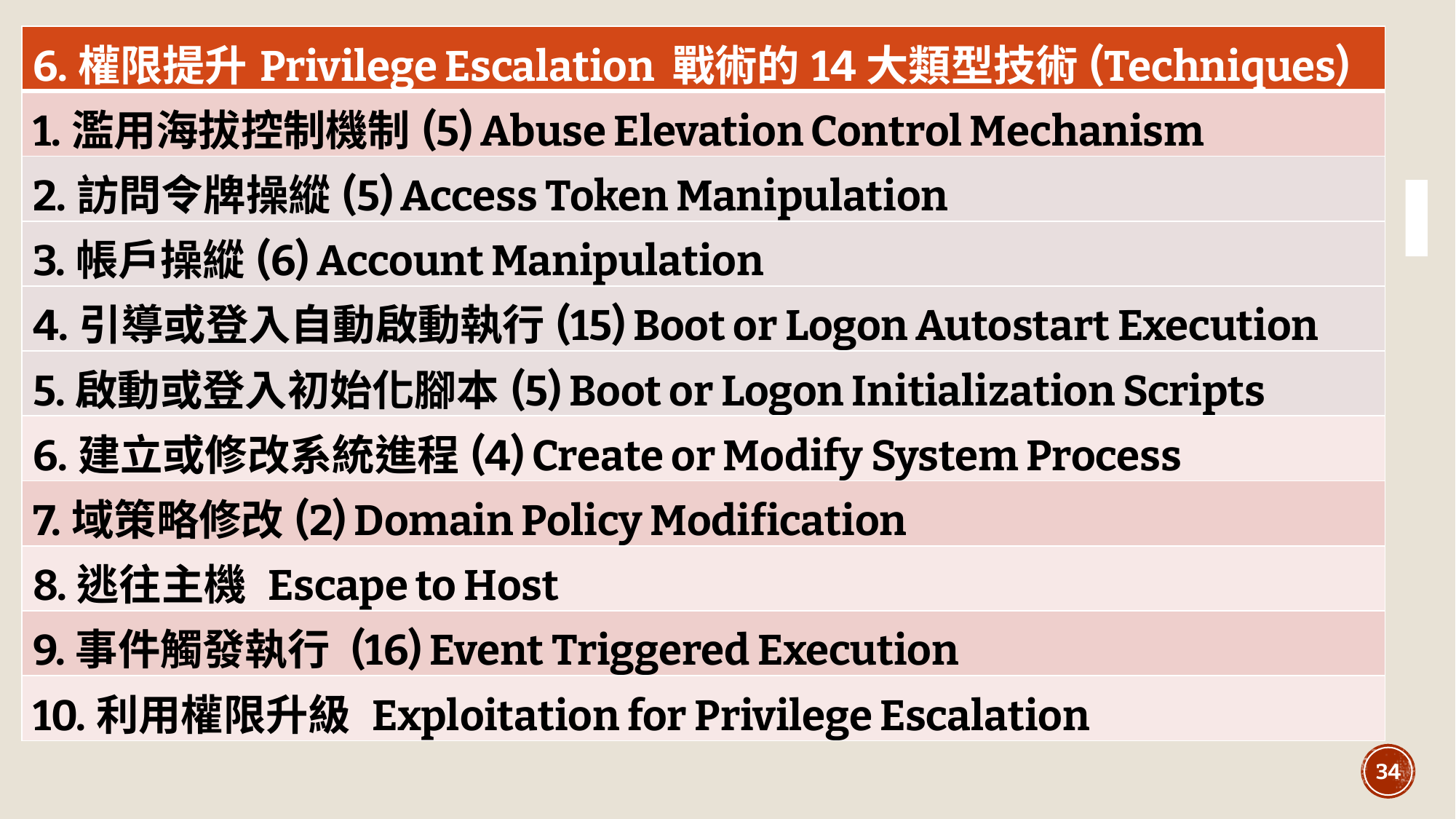

| 6.權限提升Privilege Escalation 戰術的14大類型技術(Techniques) |
| --- |
| 1.濫用海拔控制機制(5) Abuse Elevation Control Mechanism |
| 2.訪問令牌操縱(5) Access Token Manipulation |
| 3.帳戶操縱(6) Account Manipulation |
| 4.引導或登入自動啟動執行(15) Boot or Logon Autostart Execution |
| 5.啟動或登入初始化腳本(5) Boot or Logon Initialization Scripts |
| 6.建立或修改系統進程(4) Create or Modify System Process |
| 7.域策略修改(2) Domain Policy Modification |
| 8.逃往主機 Escape to Host |
| 9.事件觸發執行 (16) Event Triggered Execution |
| 10.利用權限升級 Exploitation for Privilege Escalation |

34